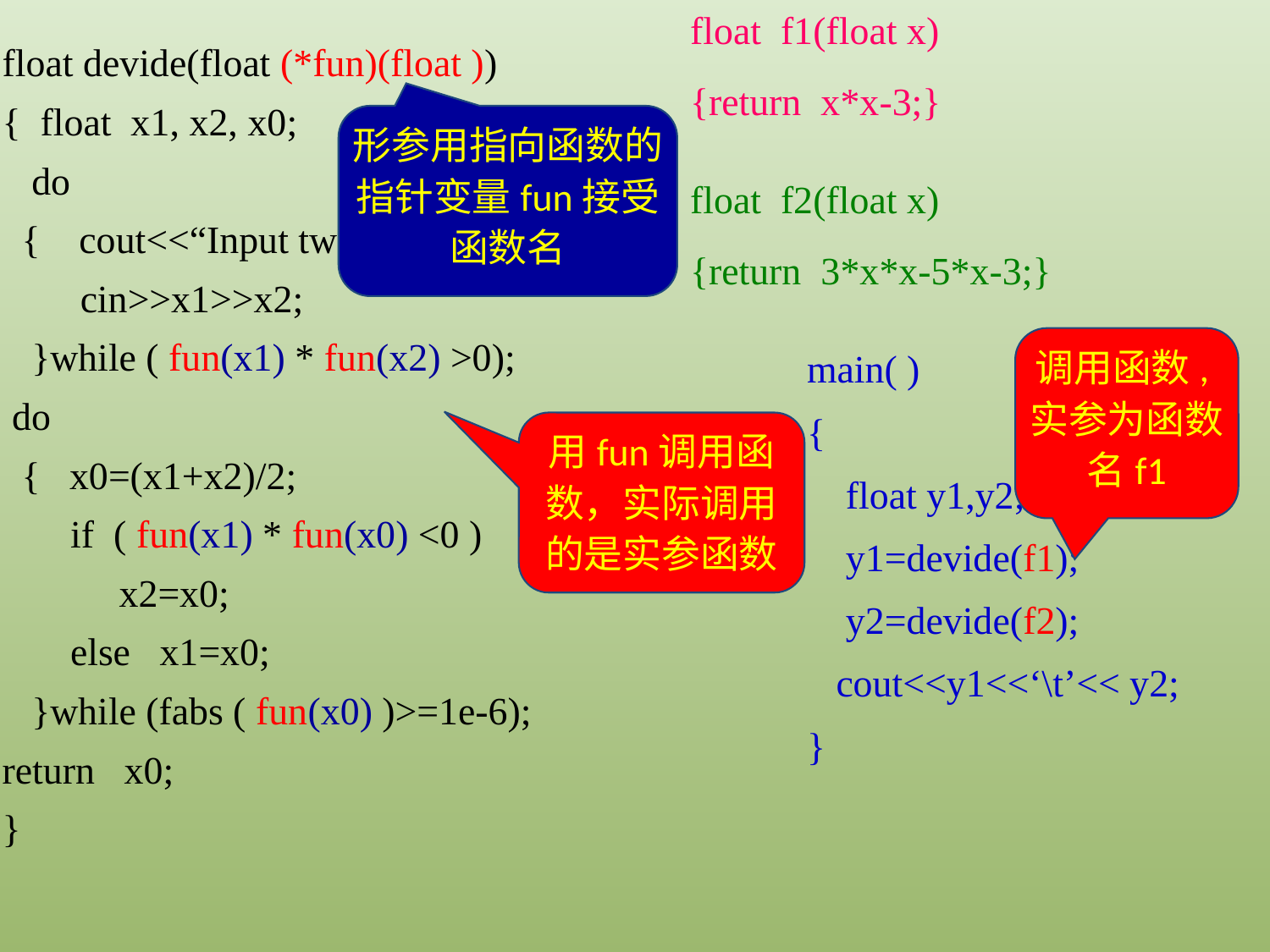

float  f1(float x)
{return  x*x-3;}
float devide(float (*fun)(float ))
{  float  x1, x2, x0;
   do
  {    cout<<“Input two number\n”;
        cin>>x1>>x2;
   }while ( fun(x1) * fun(x2) >0);
 do
  {   x0=(x1+x2)/2;
       if  ( fun(x1) * fun(x0) <0 )
            x2=x0;
       else   x1=x0;
   }while (fabs ( fun(x0) )>=1e-6);
return   x0;
}
形参用指向函数的指针变量fun接受函数名
float  f2(float x)
{return  3*x*x-5*x-3;}
调用函数,实参为函数名f1
main( )
{
    float y1,y2;
    y1=devide(f1);
    y2=devide(f2);
   cout<<y1<<‘\t’<< y2;
}
用fun调用函数，实际调用的是实参函数
499